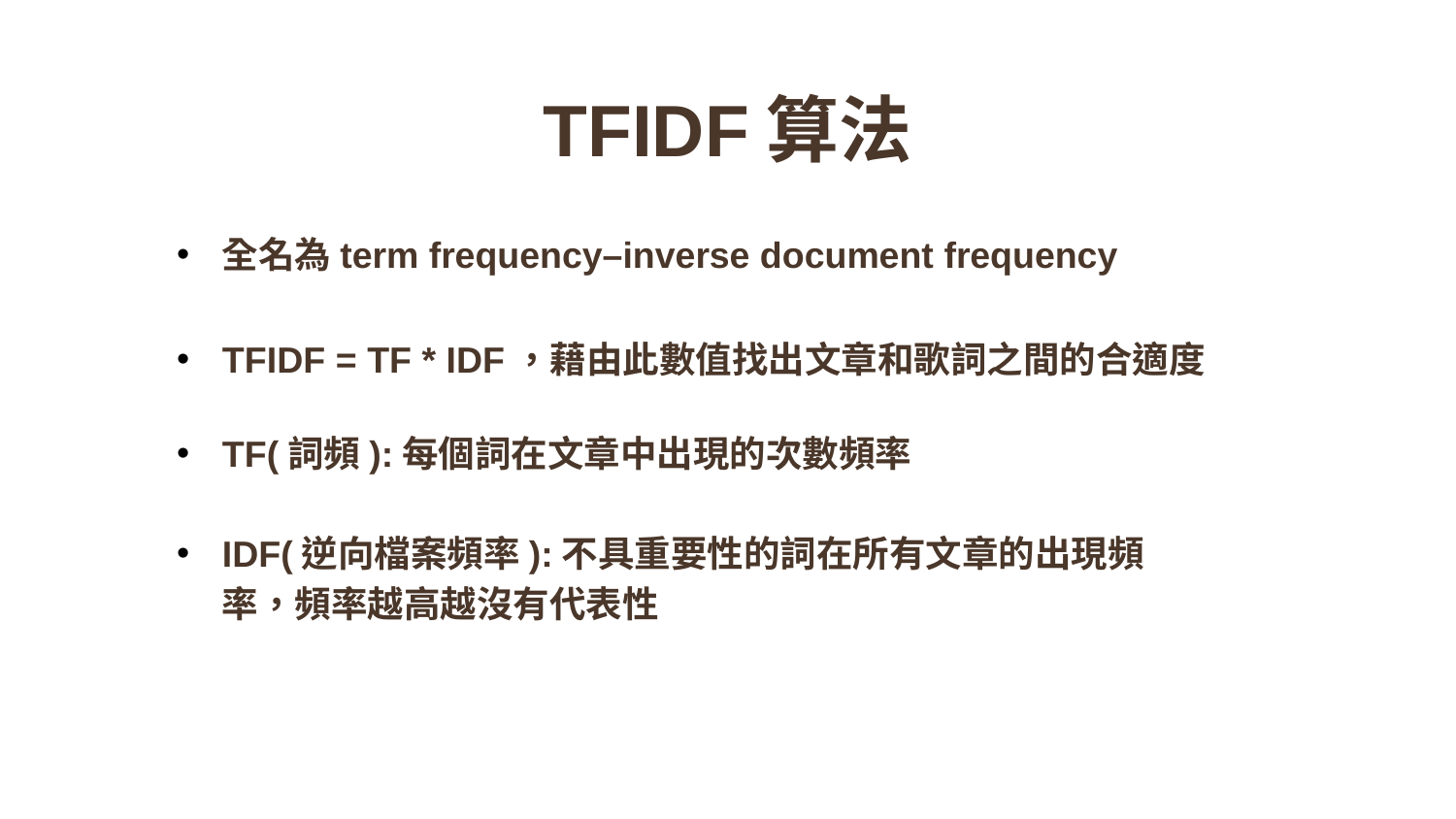

TFIDF算法
全名為term frequency–inverse document frequency
TFIDF = TF * IDF，藉由此數值找出文章和歌詞之間的合適度
TF(詞頻):每個詞在文章中出現的次數頻率

IDF(逆向檔案頻率):不具重要性的詞在所有文章的出現頻率，頻率越高越沒有代表性